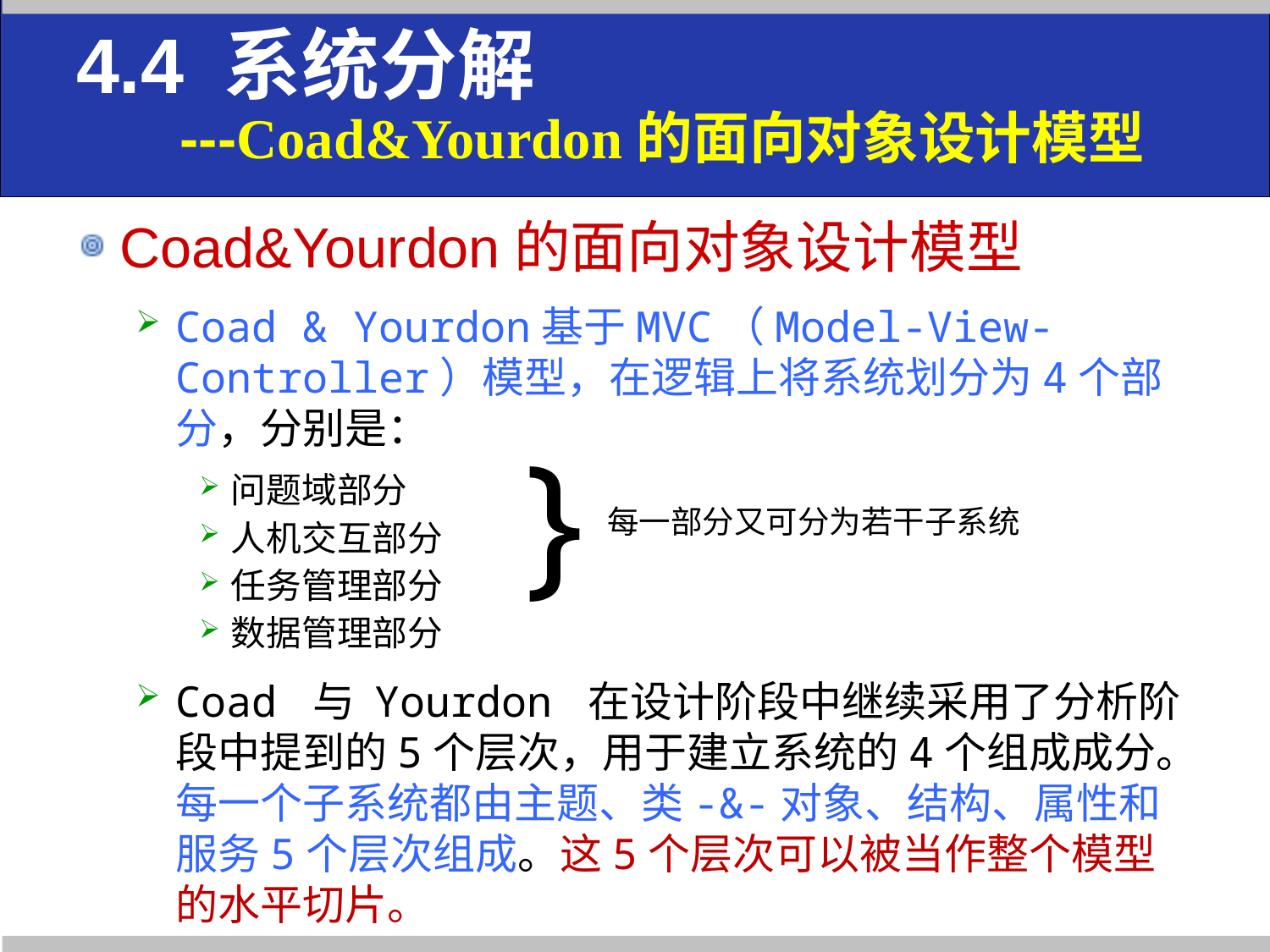

# 4.4 系统分解 ---Coad&Yourdon的面向对象设计模型
Coad&Yourdon的面向对象设计模型
Coad & Yourdon基于MVC（Model-View-Controller）模型，在逻辑上将系统划分为4个部分，分别是：
问题域部分
人机交互部分
任务管理部分
数据管理部分
Coad 与 Yourdon 在设计阶段中继续采用了分析阶段中提到的5个层次，用于建立系统的4个组成成分。每一个子系统都由主题、类-&-对象、结构、属性和服务5个层次组成。这5个层次可以被当作整个模型的水平切片。
}
每一部分又可分为若干子系统
578